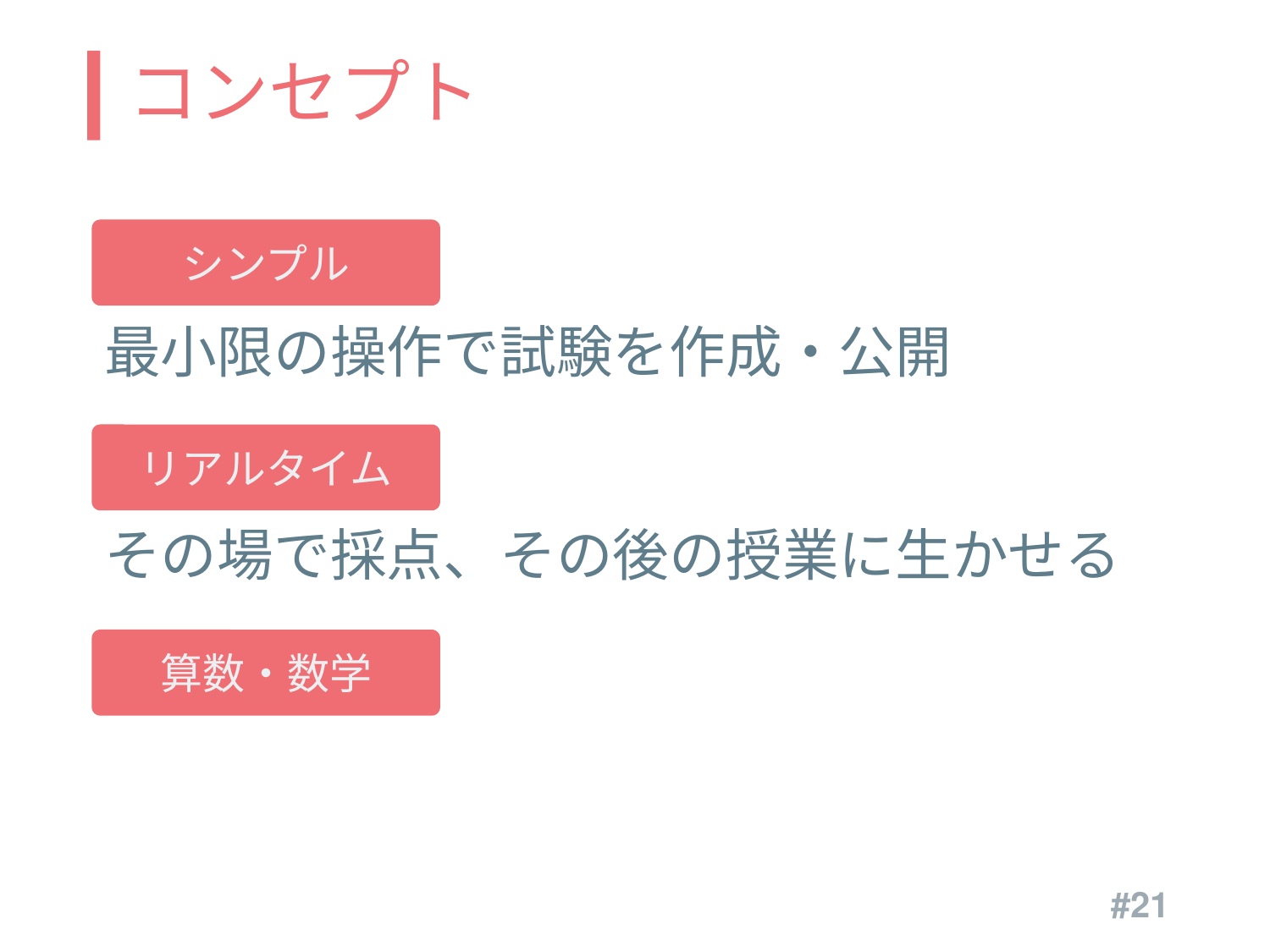

# コンセプト
シンプル
最小限の操作で試験を作成・公開
リアルタイム
その場で採点、その後の授業に生かせる
算数・数学
#21